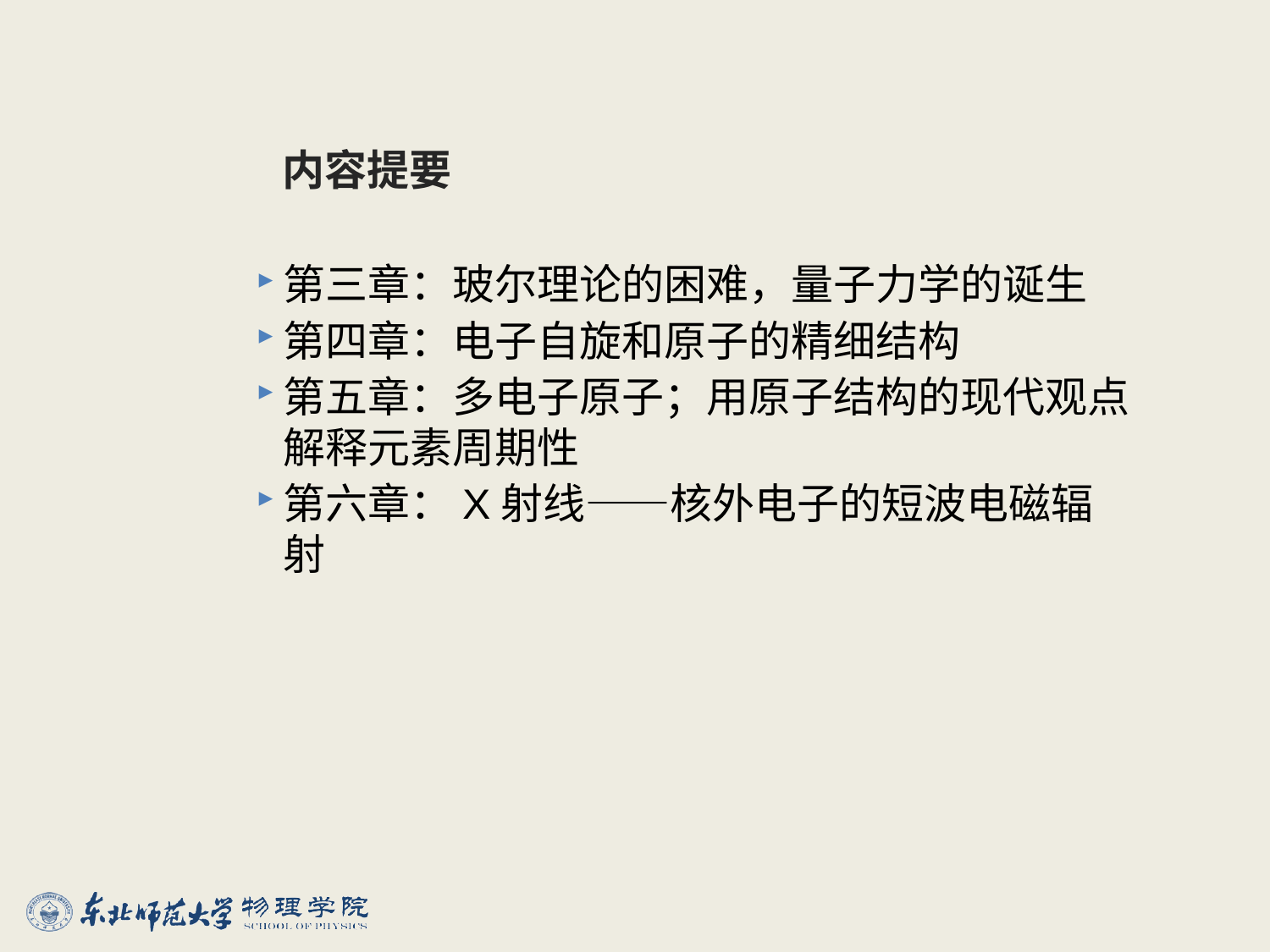

# 内容提要
第三章：玻尔理论的困难，量子力学的诞生
第四章：电子自旋和原子的精细结构
第五章：多电子原子；用原子结构的现代观点解释元素周期性
第六章：X射线——核外电子的短波电磁辐射